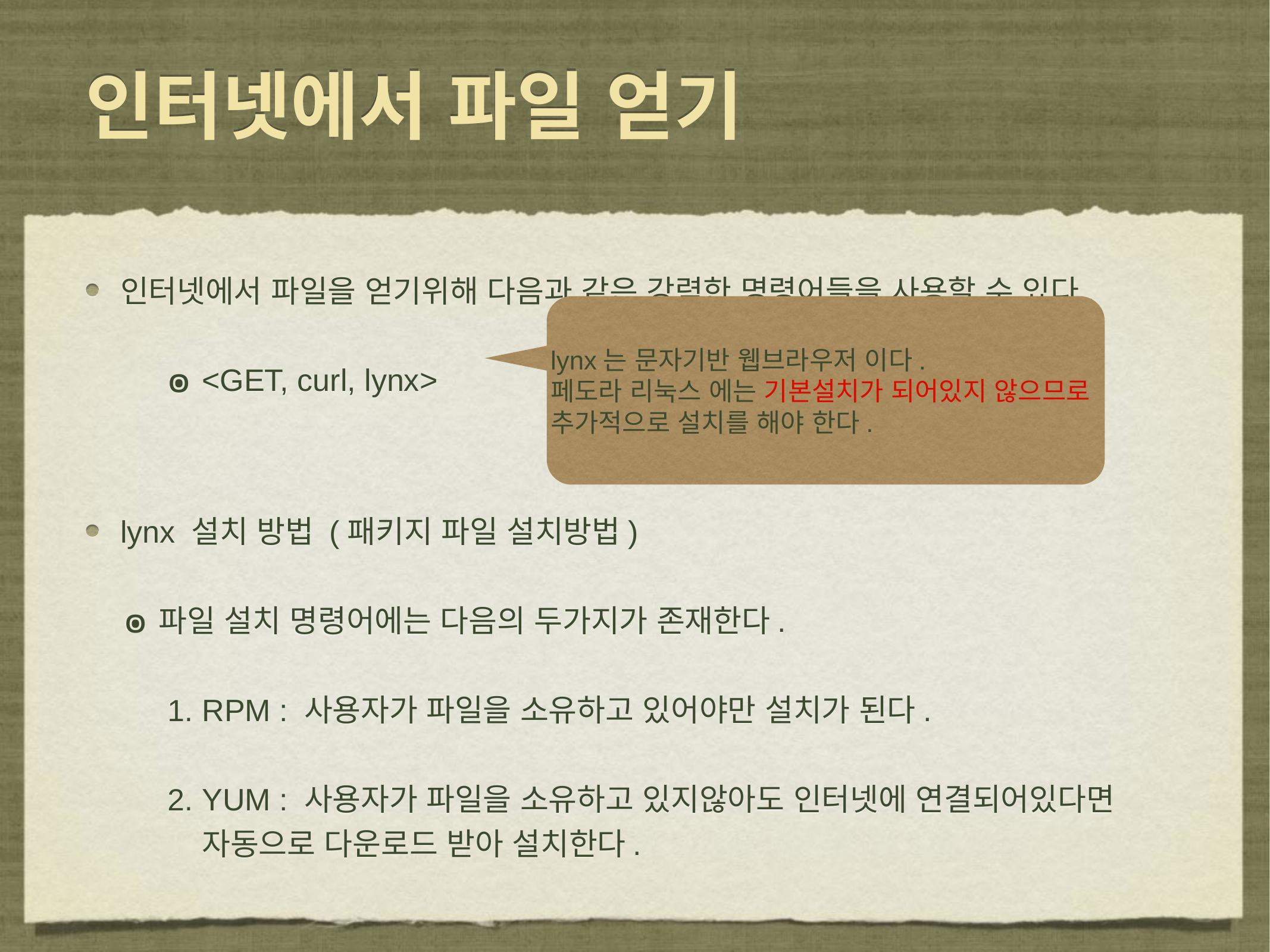

# 인터넷에서 파일 얻기
인터넷에서 파일을 얻기위해 다음과 같은 강력한 명령어들을 사용할 수 있다.
<GET, curl, lynx>

lynx 설치 방법 (패키지 파일 설치방법)
파일 설치 명령어에는 다음의 두가지가 존재한다.
RPM : 사용자가 파일을 소유하고 있어야만 설치가 된다.
YUM : 사용자가 파일을 소유하고 있지않아도 인터넷에 연결되어있다면 자동으로 다운로드 받아 설치한다.
lynx는 문자기반 웹브라우저 이다.
페도라 리눅스 에는 기본설치가 되어있지 않으므로
추가적으로 설치를 해야 한다.